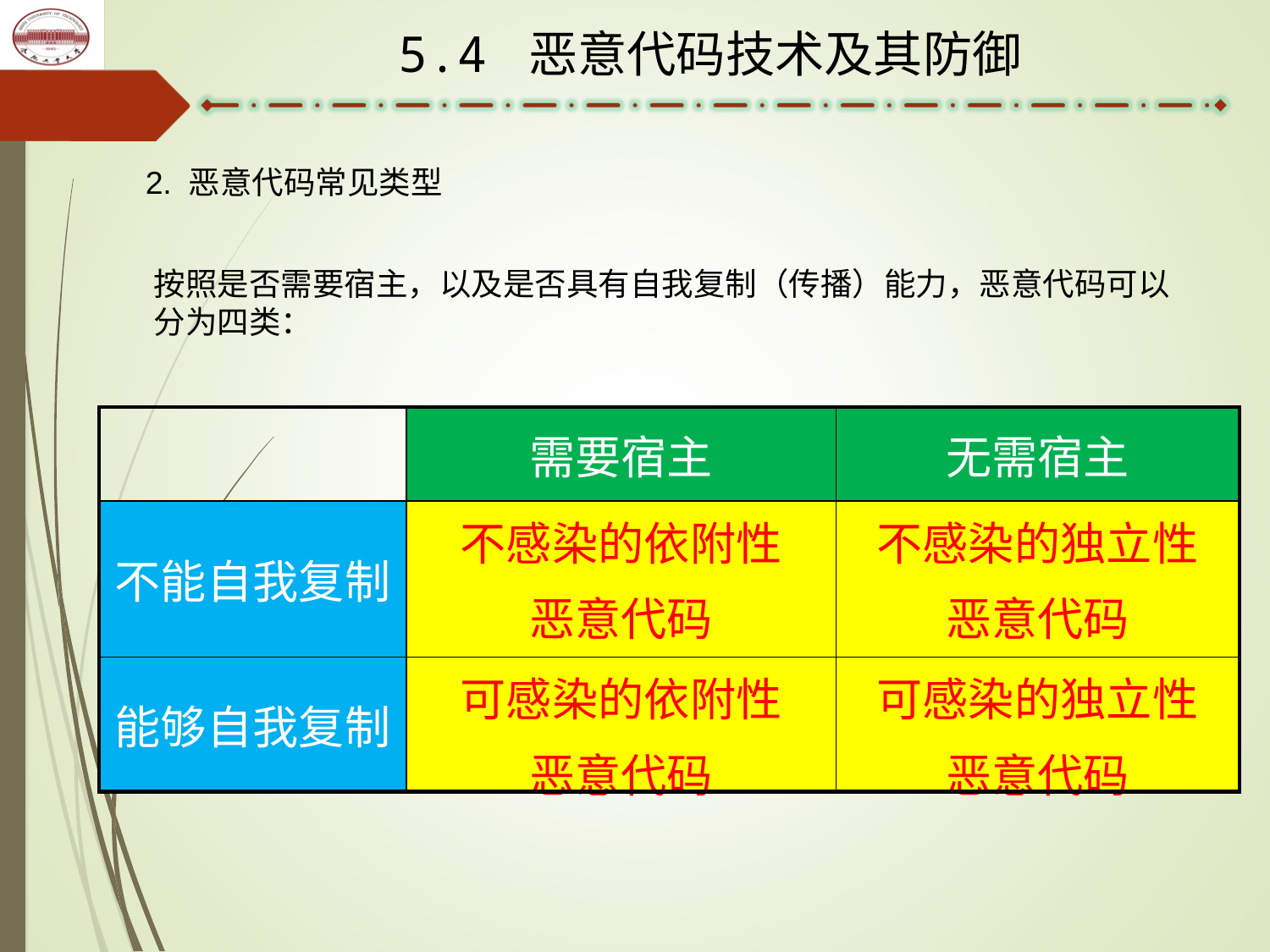

5.4 恶意代码技术及其防御
2. 恶意代码常见类型
按照是否需要宿主，以及是否具有自我复制（传播）能力，恶意代码可以分为四类：
|  | 需要宿主 | 无需宿主 |
| --- | --- | --- |
| 不能自我复制 | 不感染的依附性 恶意代码 | 不感染的独立性 恶意代码 |
| 能够自我复制 | 可感染的依附性 恶意代码 | 可感染的独立性 恶意代码 |